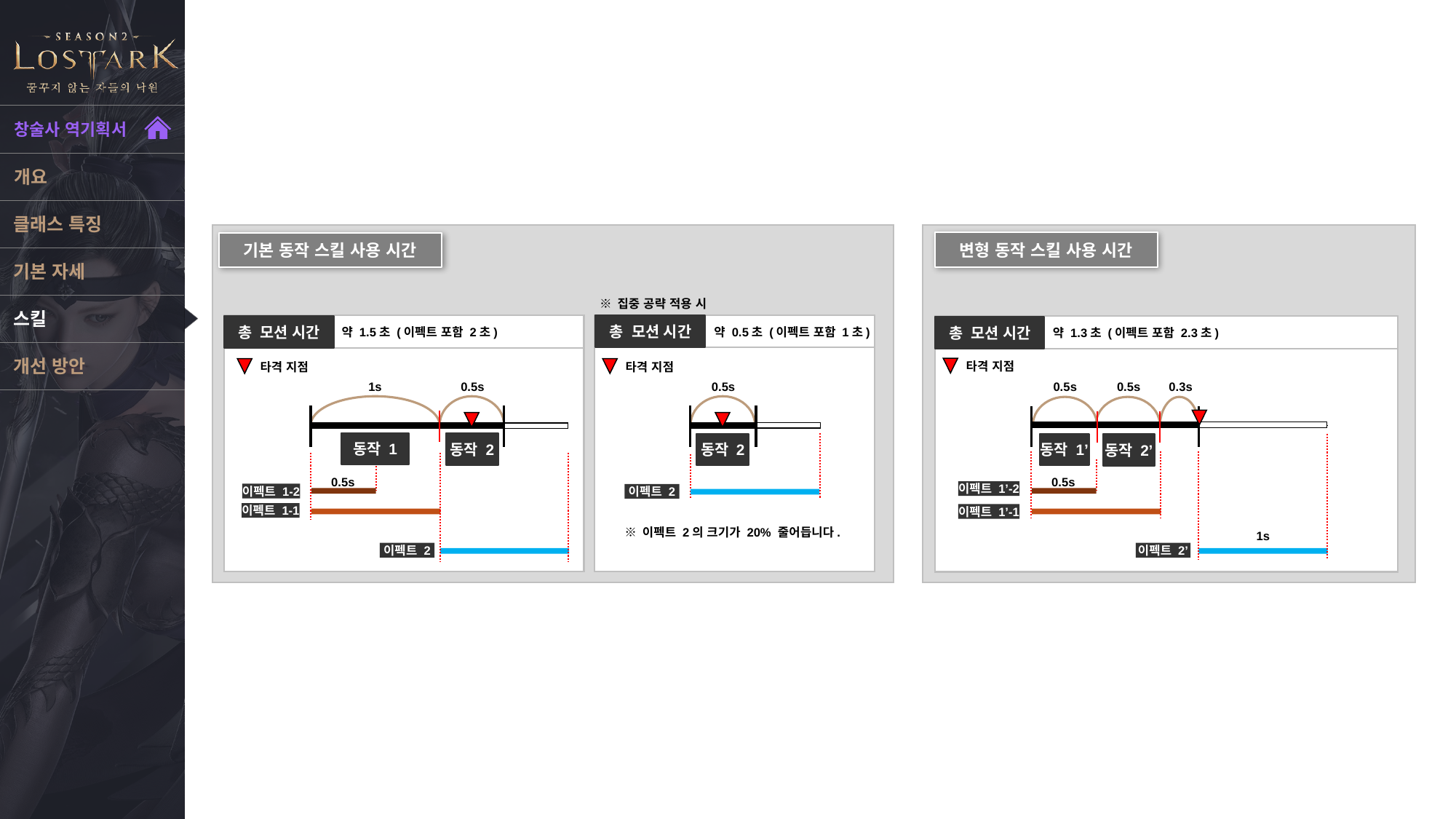

스킬 : 청룡진 사용 시간

기본 동작 스킬 사용 시간
※ 집중 공략 적용 시
총  모션 시간

약 0.5초 (이펙트 포함 1초)

타격 지점
0.5s

.
동작 2
이펙트 2
.
※ 이펙트 2의 크기가 20% 줄어듭니다.

총  모션 시간
약 1.5초 (이펙트 포함 2초)

타격 지점
1s
0.5s

.
동작 1
동작 2
0.5s
이펙트 1-2
.
이펙트 1-1
.
이펙트 2
.

변형 동작 스킬 사용 시간

총  모션 시간
약 1.3초 (이펙트 포함 2.3초)

타격 지점
0.5s
0.5s
0.3s

.
동작 1’
동작 2’
0.5s
이펙트 1’-2
.
이펙트 1’-1
.
1s
이펙트 2’
.